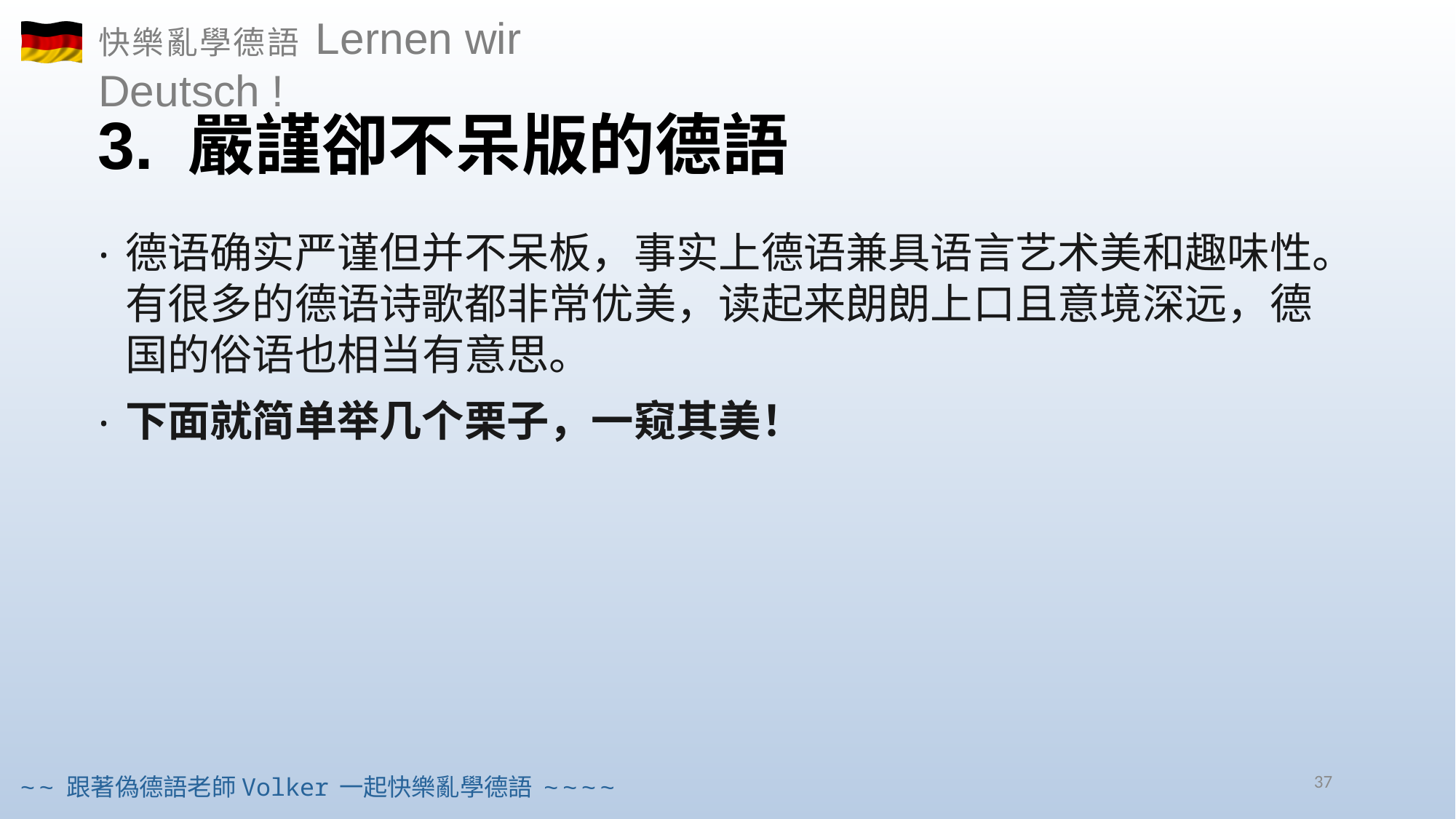

# 3. 嚴謹卻不呆版的德語
德语确实严谨但并不呆板，事实上德语兼具语言艺术美和趣味性。有很多的德语诗歌都非常优美，读起来朗朗上口且意境深远，德国的俗语也相当有意思。
下面就简单举几个栗子，一窥其美！
37